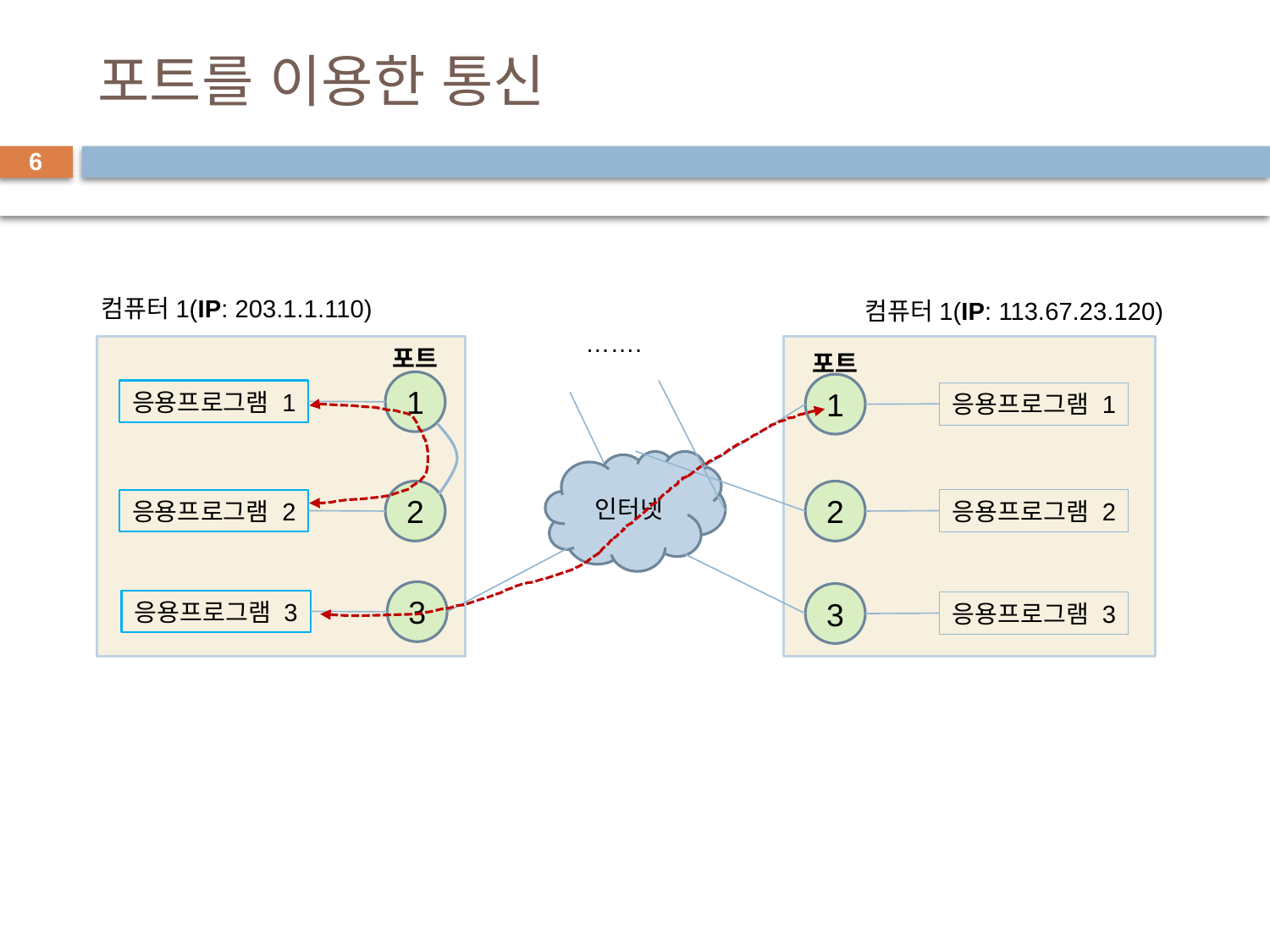

# 포트를 이용한 통신
6
컴퓨터1(IP: 203.1.1.110)
컴퓨터1(IP: 113.67.23.120)
…….

포트
포트
1
1
응용프로그램 1
응용프로그램 1

인터넷
2
2
응용프로그램 2
응용프로그램 2
3
3
응용프로그램 3
응용프로그램 3